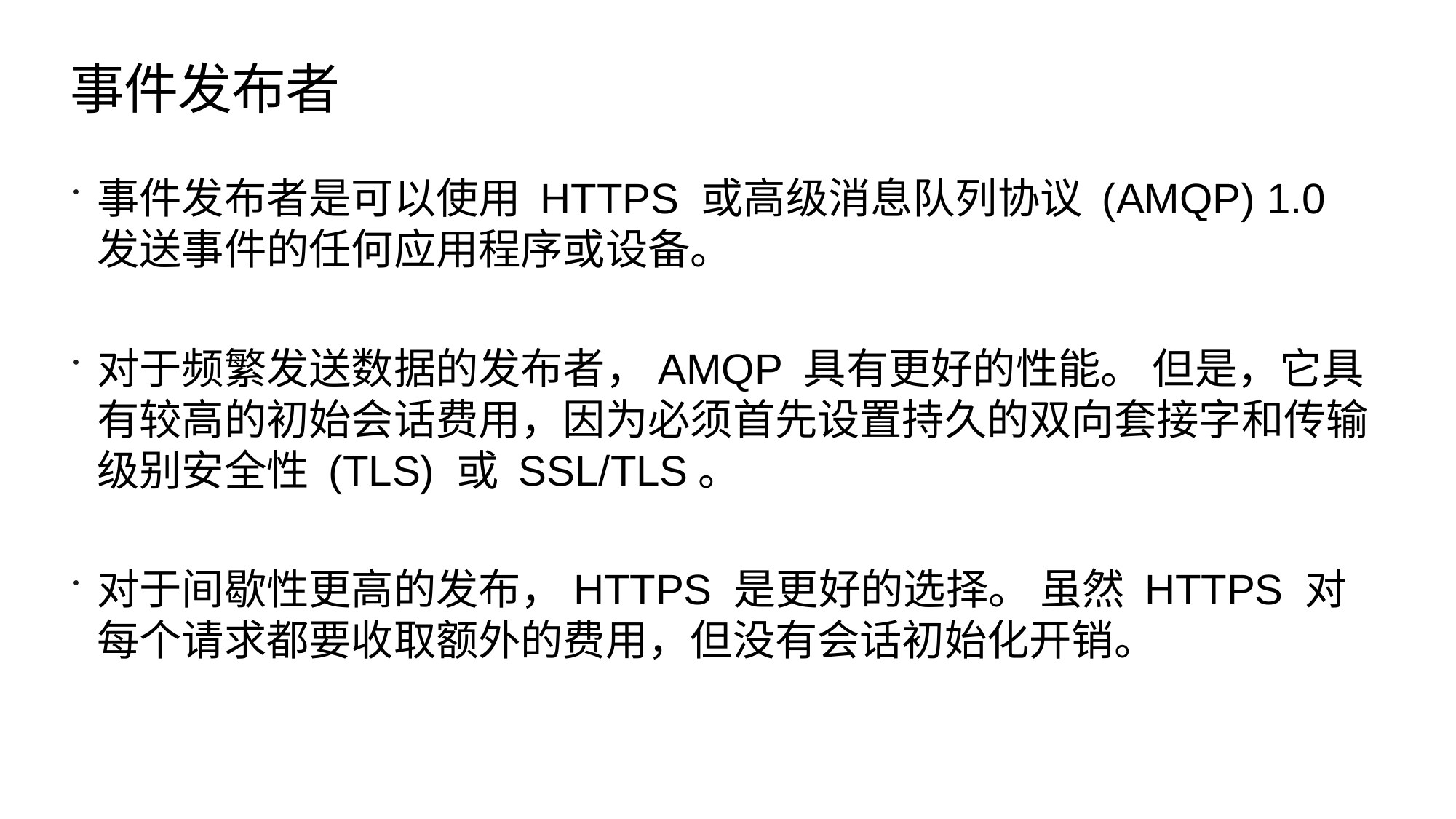

# 事件发布者
事件发布者是可以使用 HTTPS 或高级消息队列协议 (AMQP) 1.0 发送事件的任何应用程序或设备。

对于频繁发送数据的发布者，AMQP 具有更好的性能。 但是，它具有较高的初始会话费用，因为必须首先设置持久的双向套接字和传输级别安全性 (TLS) 或 SSL/TLS。

对于间歇性更高的发布，HTTPS 是更好的选择。 虽然 HTTPS 对每个请求都要收取额外的费用，但没有会话初始化开销。